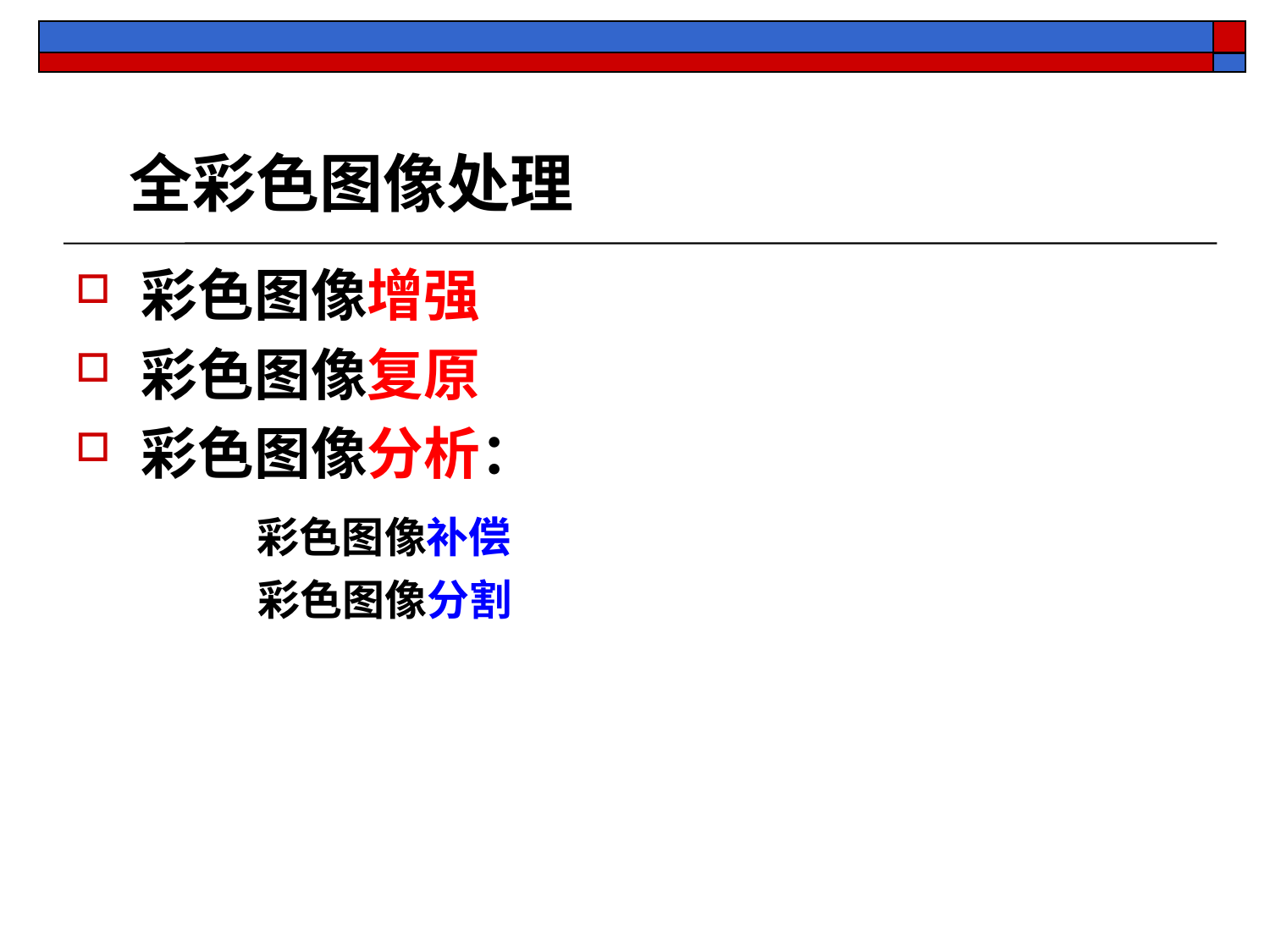

全彩色图像处理
彩色图像增强
彩色图像复原
彩色图像分析：
             彩色图像补偿
                  彩色图像分割
64